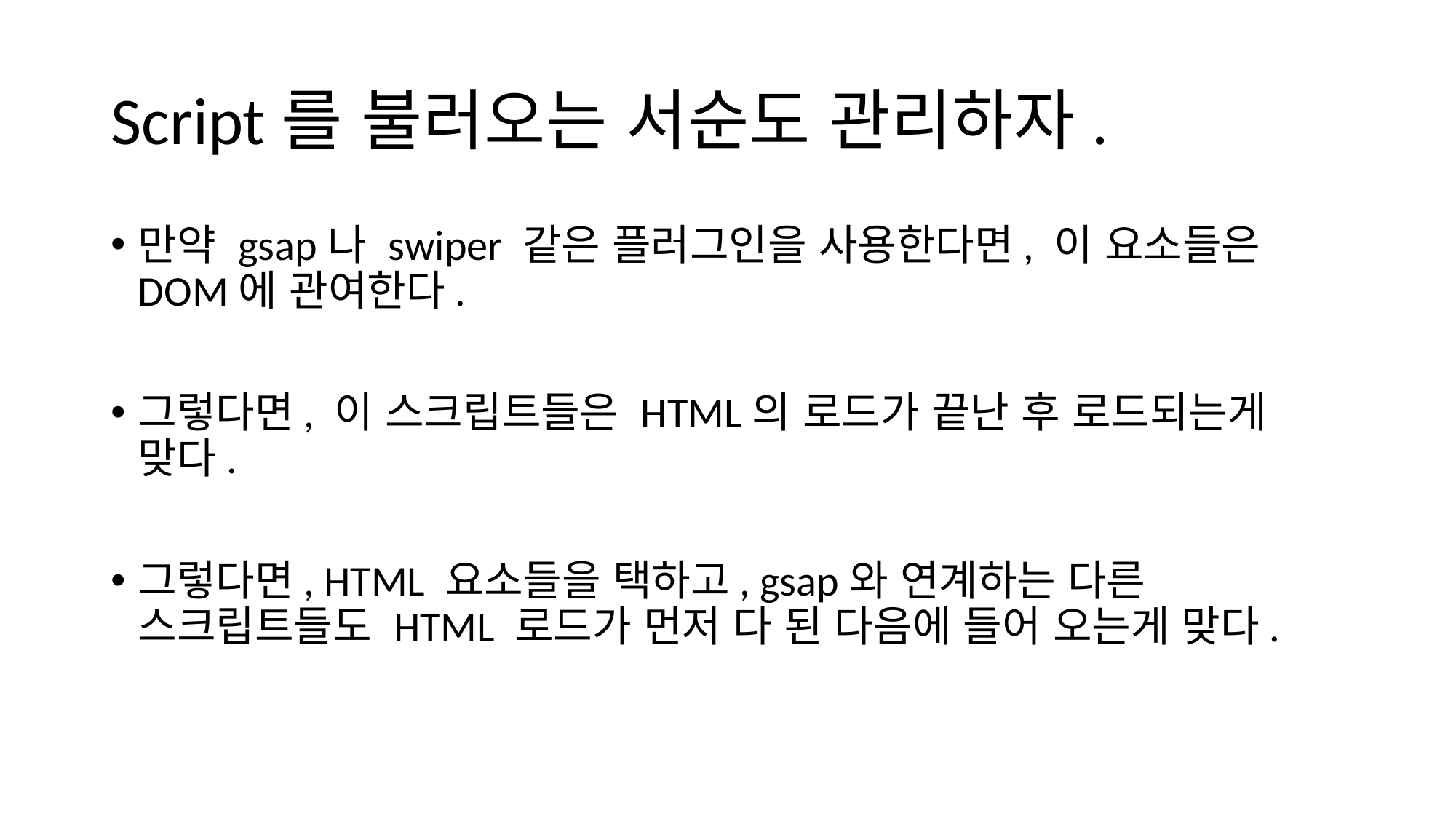

# Script를 불러오는 서순도 관리하자.
만약 gsap나 swiper 같은 플러그인을 사용한다면, 이 요소들은 DOM에 관여한다.

그렇다면, 이 스크립트들은 HTML의 로드가 끝난 후 로드되는게 맞다.

그렇다면, HTML 요소들을 택하고, gsap와 연계하는 다른 스크립트들도 HTML 로드가 먼저 다 된 다음에 들어 오는게 맞다.